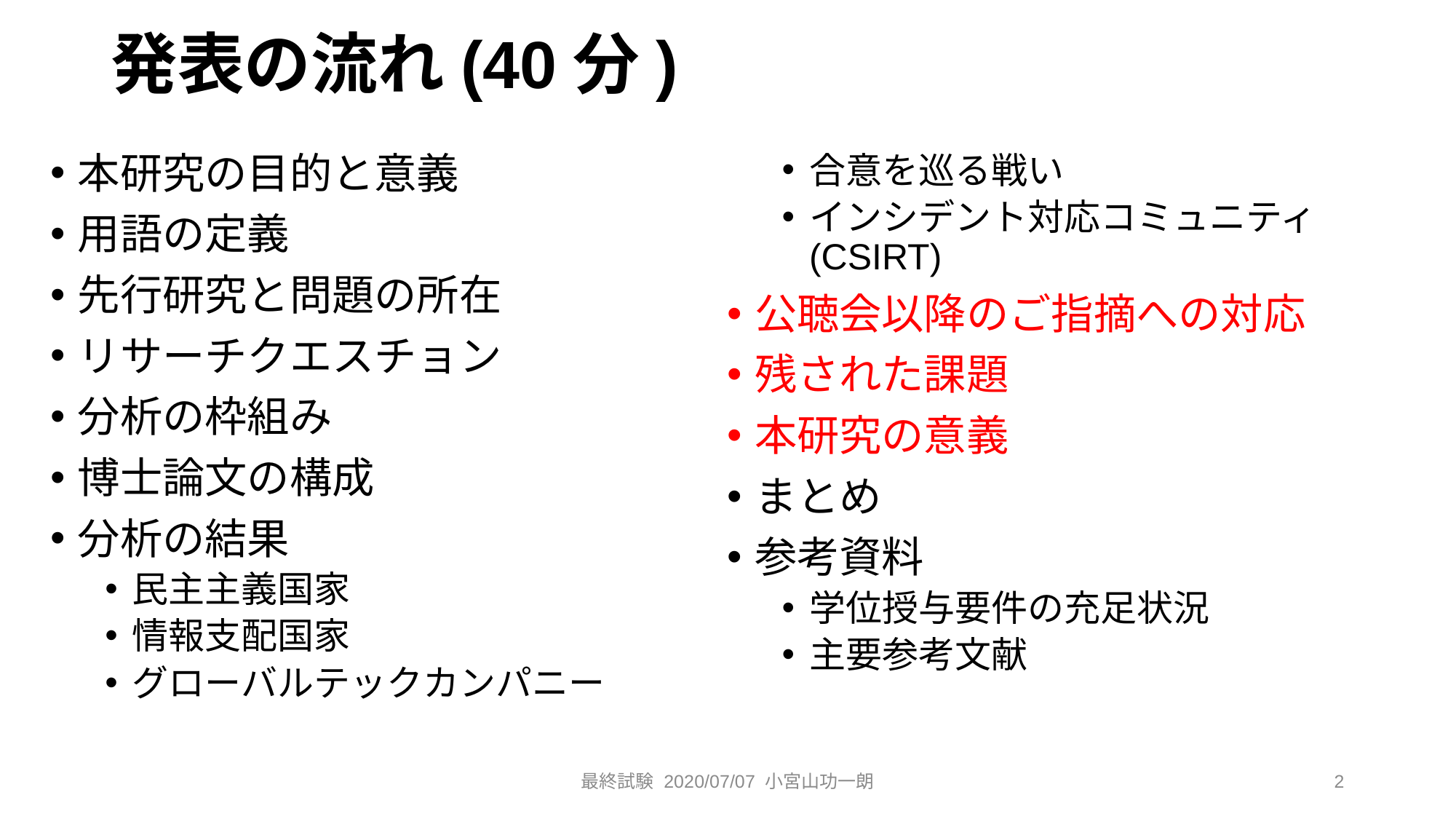

# 発表の流れ(40分)
本研究の目的と意義
用語の定義
先行研究と問題の所在
リサーチクエスチョン
分析の枠組み
博士論文の構成
分析の結果
民主主義国家
情報支配国家
グローバルテックカンパニー
合意を巡る戦い
インシデント対応コミュニティ(CSIRT)
公聴会以降のご指摘への対応
残された課題
本研究の意義
まとめ
参考資料
学位授与要件の充足状況
主要参考文献

最終試験 2020/07/07 小宮山功一朗
2